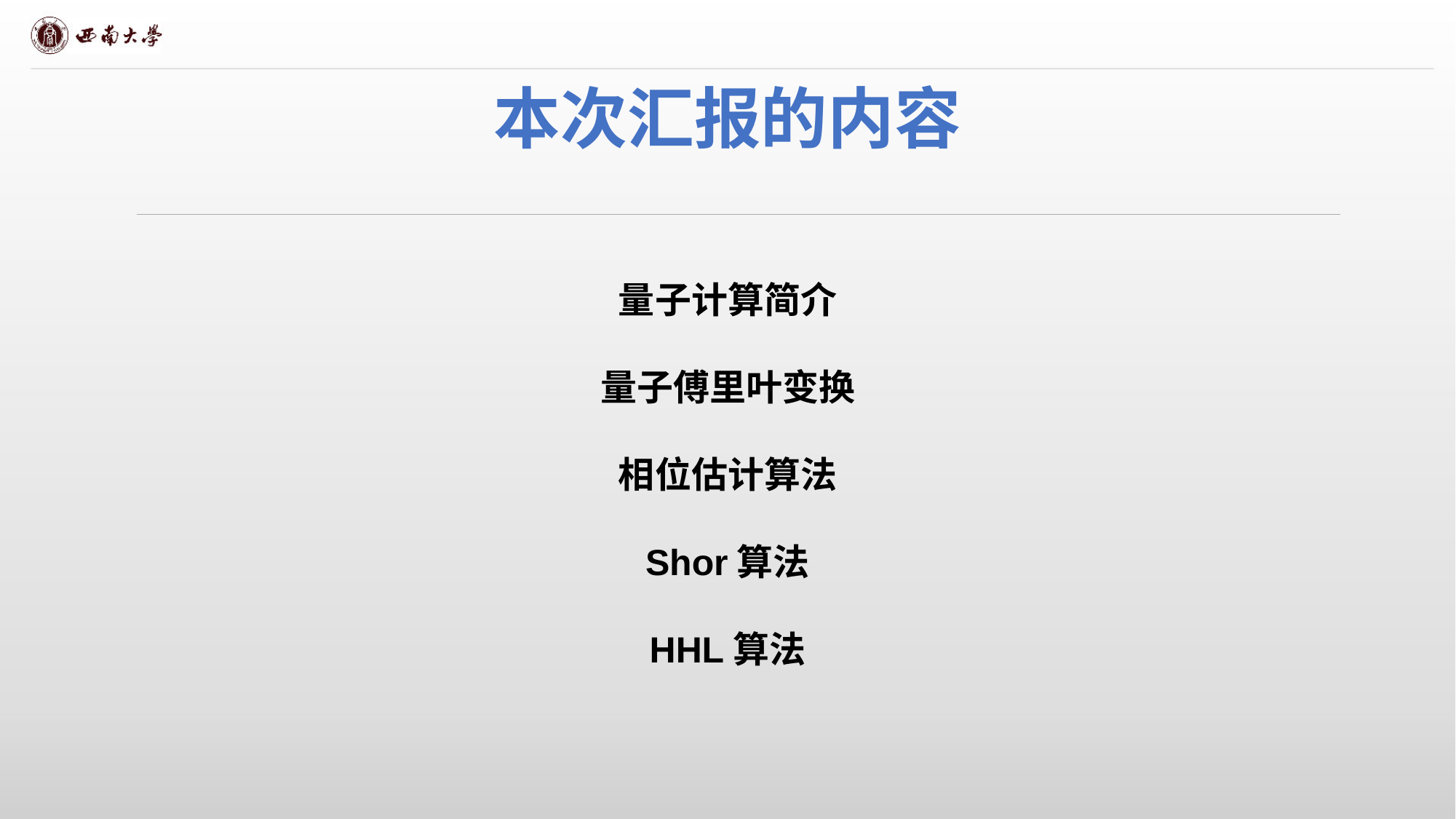

# 本次汇报的内容

量子计算简介

量子傅里叶变换

相位估计算法

Shor算法

HHL算法